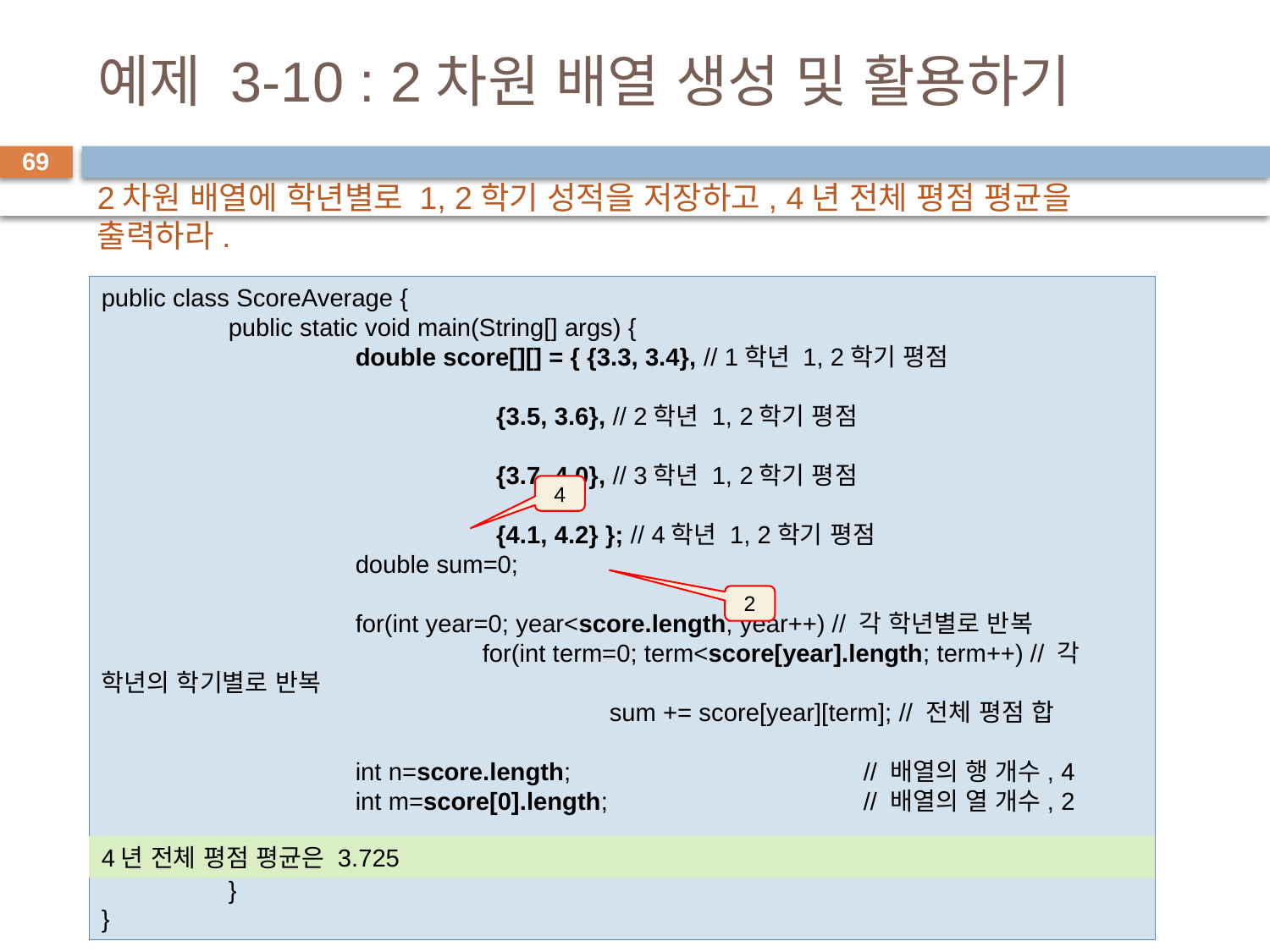

# 예제 3-10 : 2차원 배열 생성 및 활용하기
69
2차원 배열에 학년별로 1, 2학기 성적을 저장하고, 4년 전체 평점 평균을 출력하라.
public class ScoreAverage {
	public static void main(String[] args) {
		double score[][] = { {3.3, 3.4}, // 1학년 1, 2학기 평점
											  {3.5, 3.6}, // 2학년 1, 2학기 평점
											  {3.7, 4.0}, // 3학년 1, 2학기 평점
											  {4.1, 4.2} }; // 4학년 1, 2학기 평점
		double sum=0;

		for(int year=0; year<score.length; year++) // 각 학년별로 반복
			for(int term=0; term<score[year].length; term++) // 각 학년의 학기별로 반복
				sum += score[year][term]; // 전체 평점 합

		int n=score.length; 			// 배열의 행 개수, 4
		int m=score[0].length; 		// 배열의 열 개수, 2

		System.out.println("4년 전체 평점 평균은 " + sum/(n*m));
	}
}
4
2
4년 전체 평점 평균은 3.725